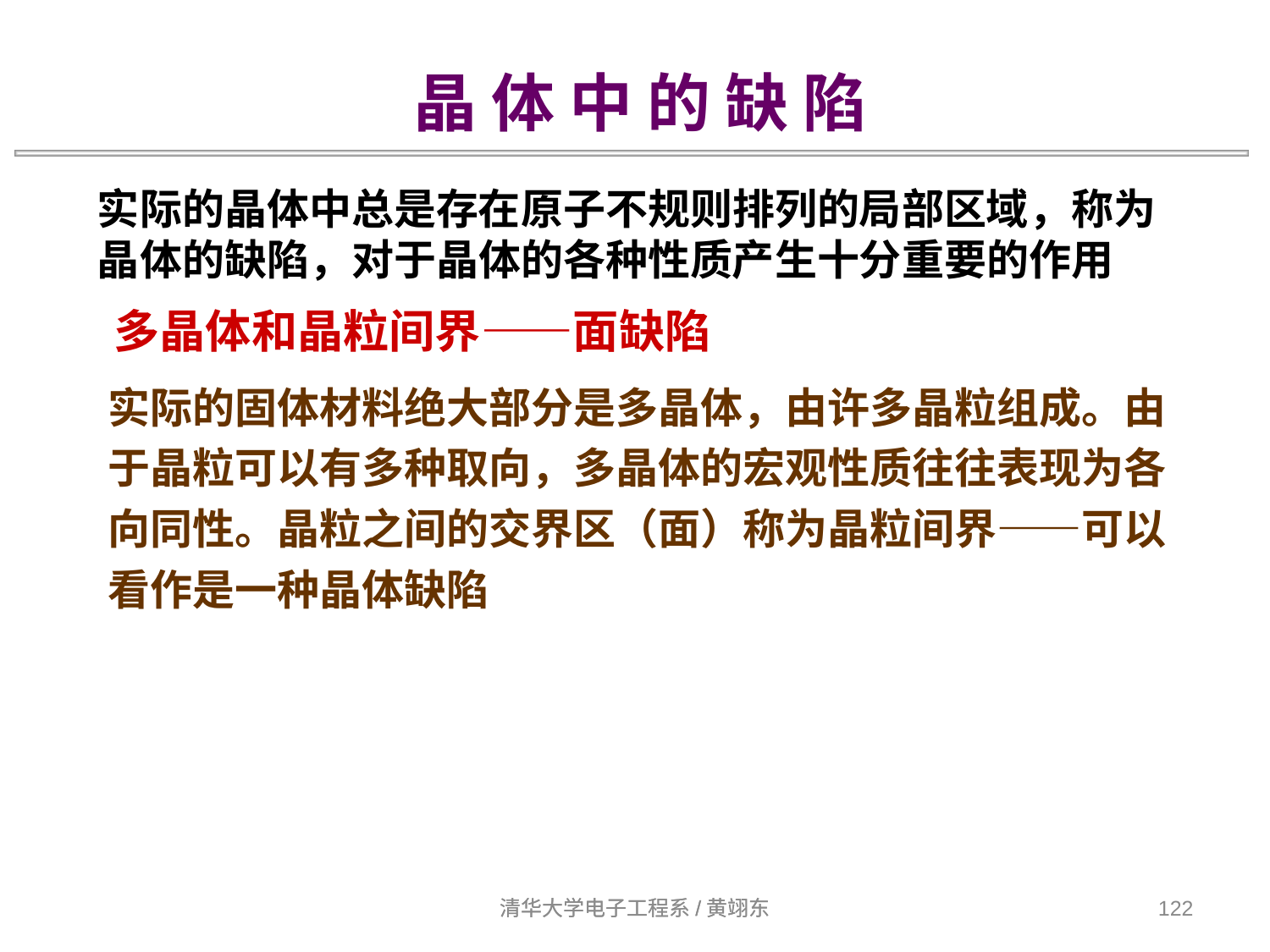

晶 体 中 的 缺 陷

实际的晶体中总是存在原子不规则排列的局部区域，称为晶体的缺陷，对于晶体的各种性质产生十分重要的作用
多晶体和晶粒间界——面缺陷
实际的固体材料绝大部分是多晶体，由许多晶粒组成。由于晶粒可以有多种取向，多晶体的宏观性质往往表现为各向同性。晶粒之间的交界区（面）称为晶粒间界——可以看作是一种晶体缺陷
清华大学电子工程系/黄翊东
清华大学电子工程系/黄翊东
122